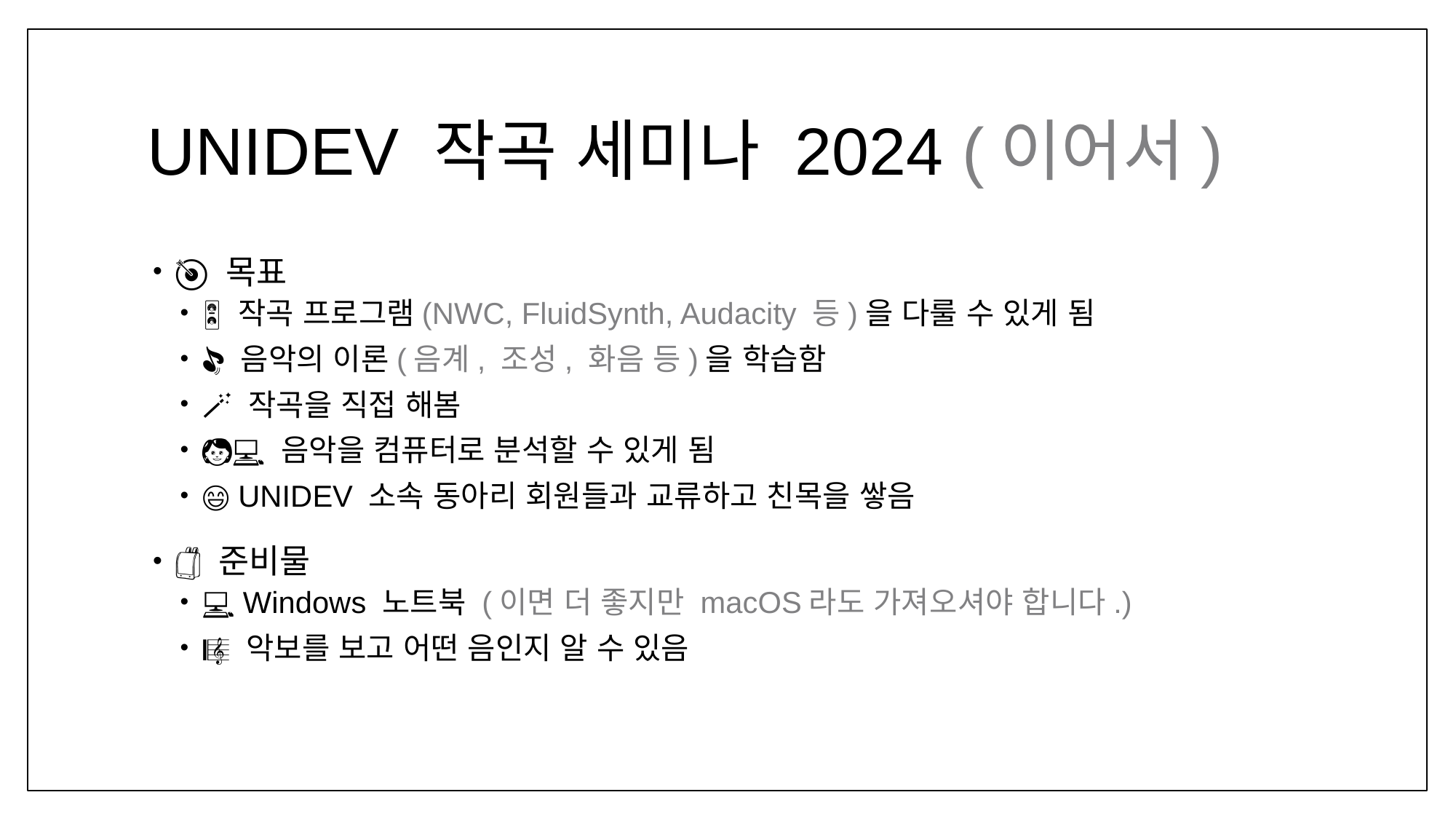

# UNIDEV 작곡 세미나 2024 (이어서)
🎯 목표
🎛️ 작곡 프로그램(NWC, FluidSynth, Audacity 등)을 다룰 수 있게 됨
🎵 음악의 이론(음계, 조성, 화음 등)을 학습함
🪄 작곡을 직접 해봄
👩‍💻 음악을 컴퓨터로 분석할 수 있게 됨
😄 UNIDEV 소속 동아리 회원들과 교류하고 친목을 쌓음
🎒 준비물
💻 Windows 노트북 (이면 더 좋지만 macOS라도 가져오셔야 합니다.)
🎼 악보를 보고 어떤 음인지 알 수 있음